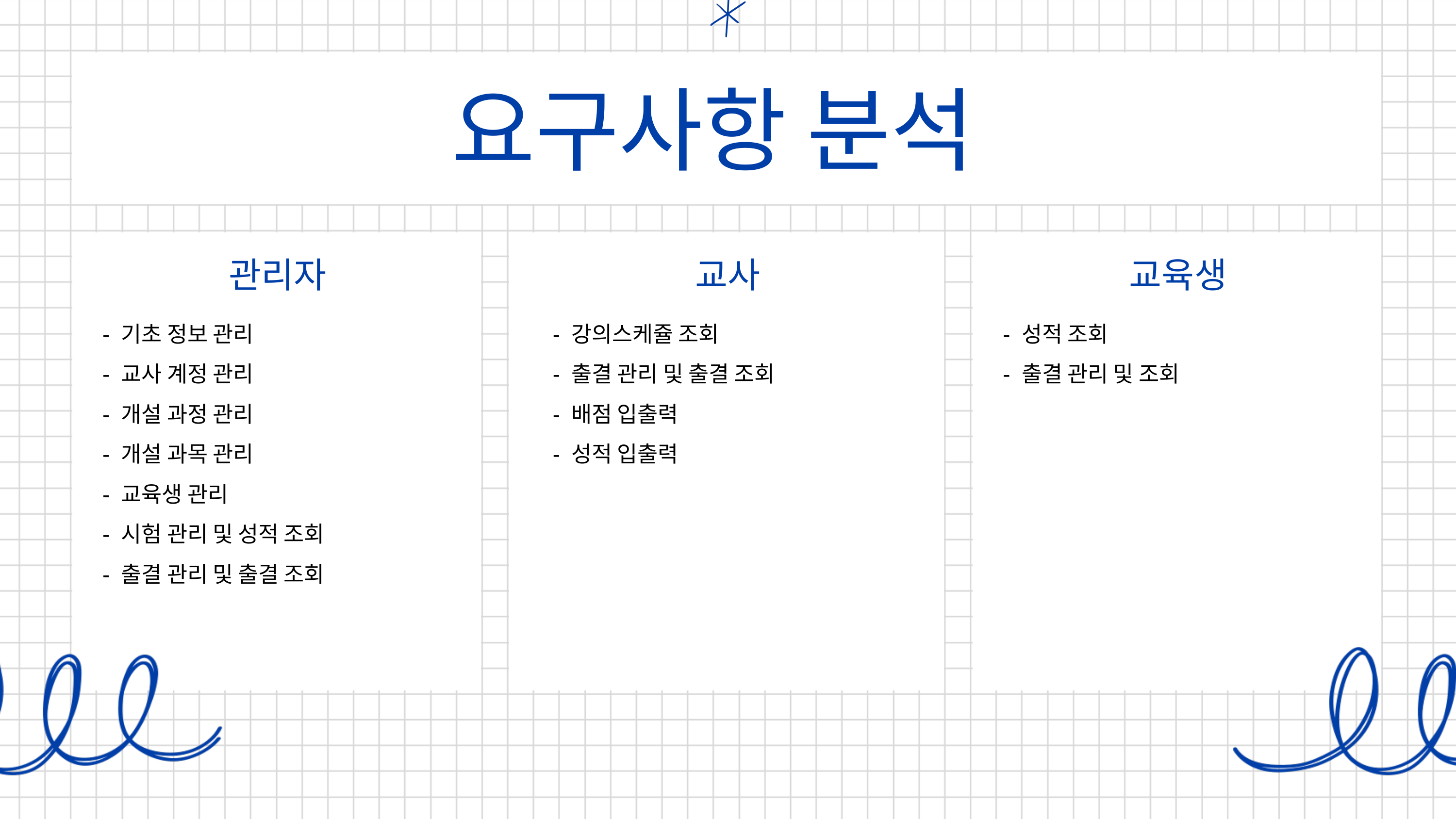

요구사항 분석

관리자
- 기초 정보 관리
- 교사 계정 관리
- 개설 과정 관리
- 개설 과목 관리
- 교육생 관리
- 시험 관리 및 성적 조회
- 출결 관리 및 출결 조회
교사
- 강의스케쥴 조회
- 출결 관리 및 출결 조회
- 배점 입출력
- 성적 입출력

교육생
- 성적 조회
- 출결 관리 및 조회